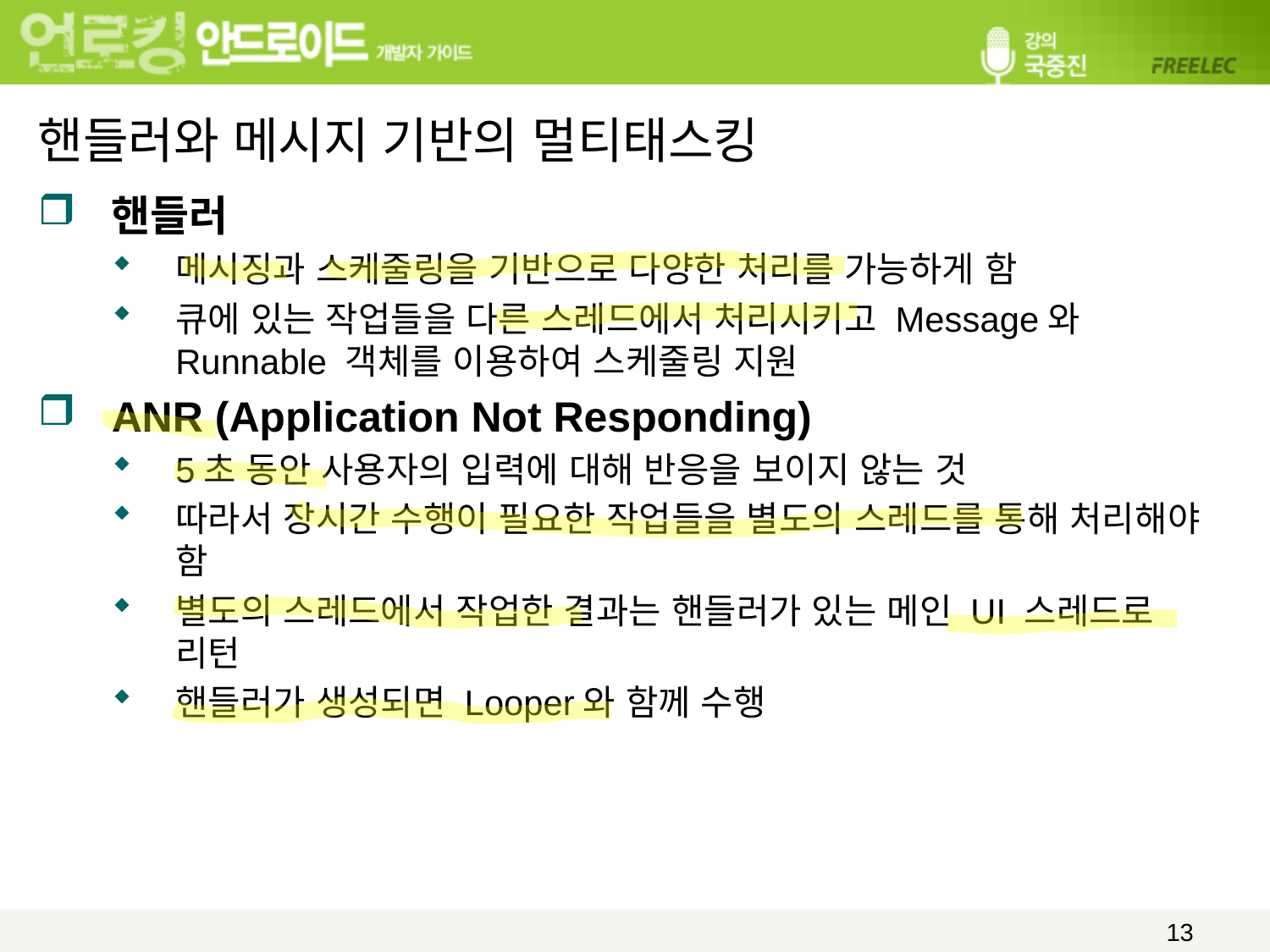

# 핸들러와 메시지 기반의 멀티태스킹
핸들러
메시징과 스케줄링을 기반으로 다양한 처리를 가능하게 함
큐에 있는 작업들을 다른 스레드에서 처리시키고 Message와 Runnable 객체를 이용하여 스케줄링 지원
ANR (Application Not Responding)
5초 동안 사용자의 입력에 대해 반응을 보이지 않는 것
따라서 장시간 수행이 필요한 작업들을 별도의 스레드를 통해 처리해야 함
별도의 스레드에서 작업한 결과는 핸들러가 있는 메인 UI 스레드로 리턴
핸들러가 생성되면 Looper와 함께 수행
13